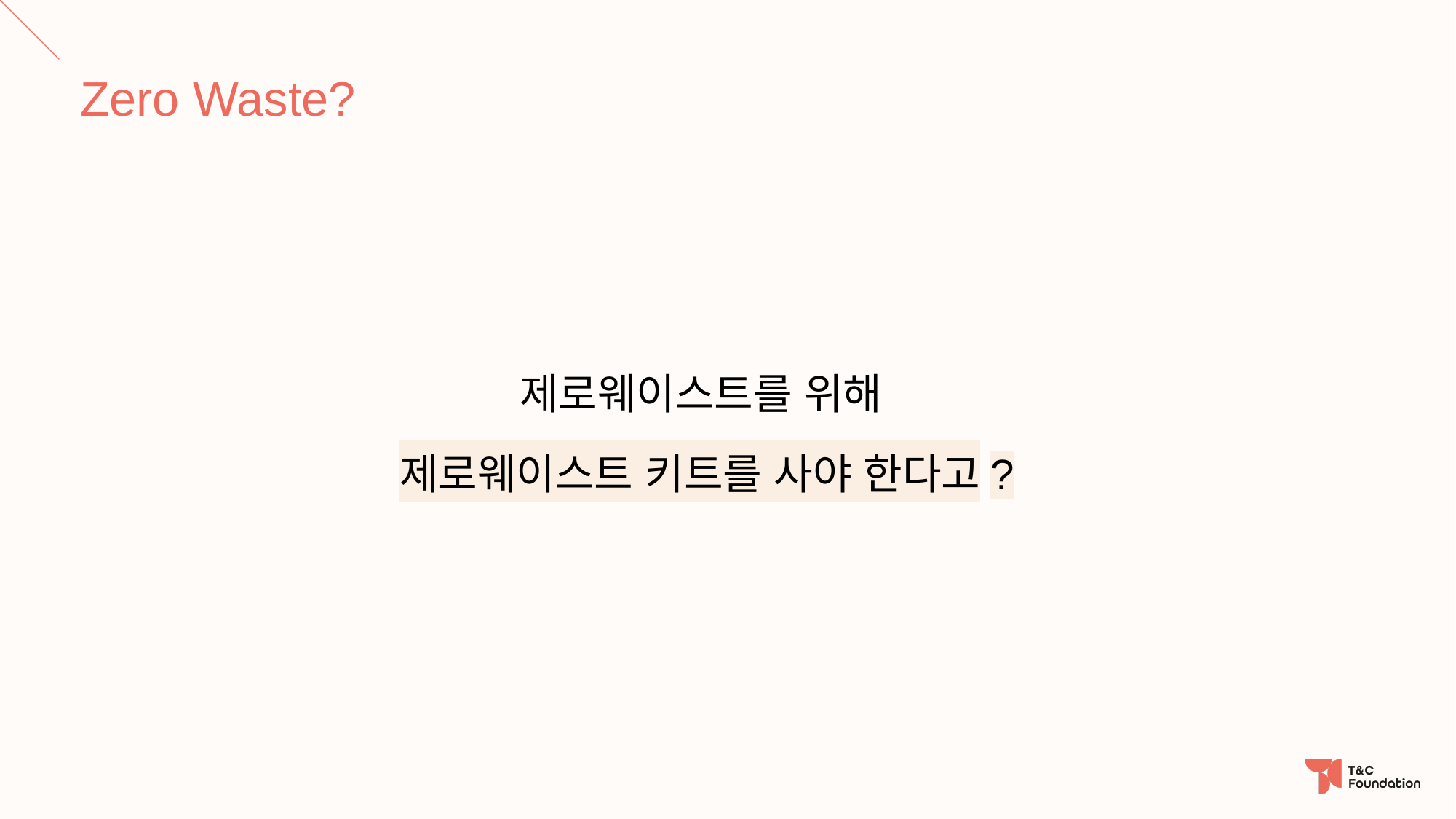

Zero Waste?
제로웨이스트를 위해

제로웨이스트 키트를 사야 한다고?